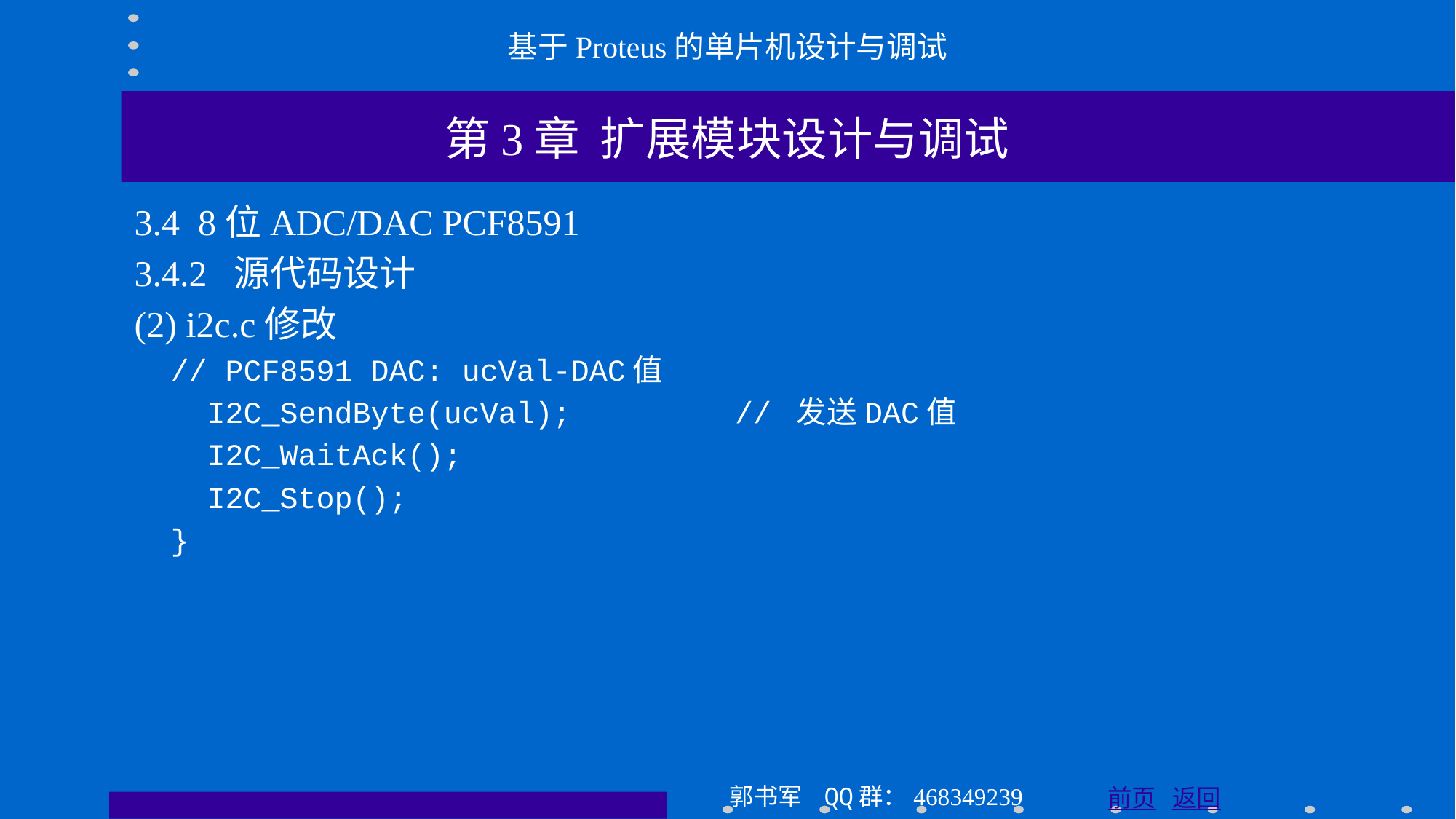

基于Proteus的单片机设计与调试
第3章  扩展模块设计与调试
3.4  8位ADC/DAC PCF8591
3.4.2  源代码设计
(2) i2c.c修改
  // PCF8591 DAC: ucVal-DAC值
    I2C_SendByte(ucVal);         // 发送DAC值
    I2C_WaitAck();
    I2C_Stop();
  }

郭书军   QQ群：468349239
前页   返回